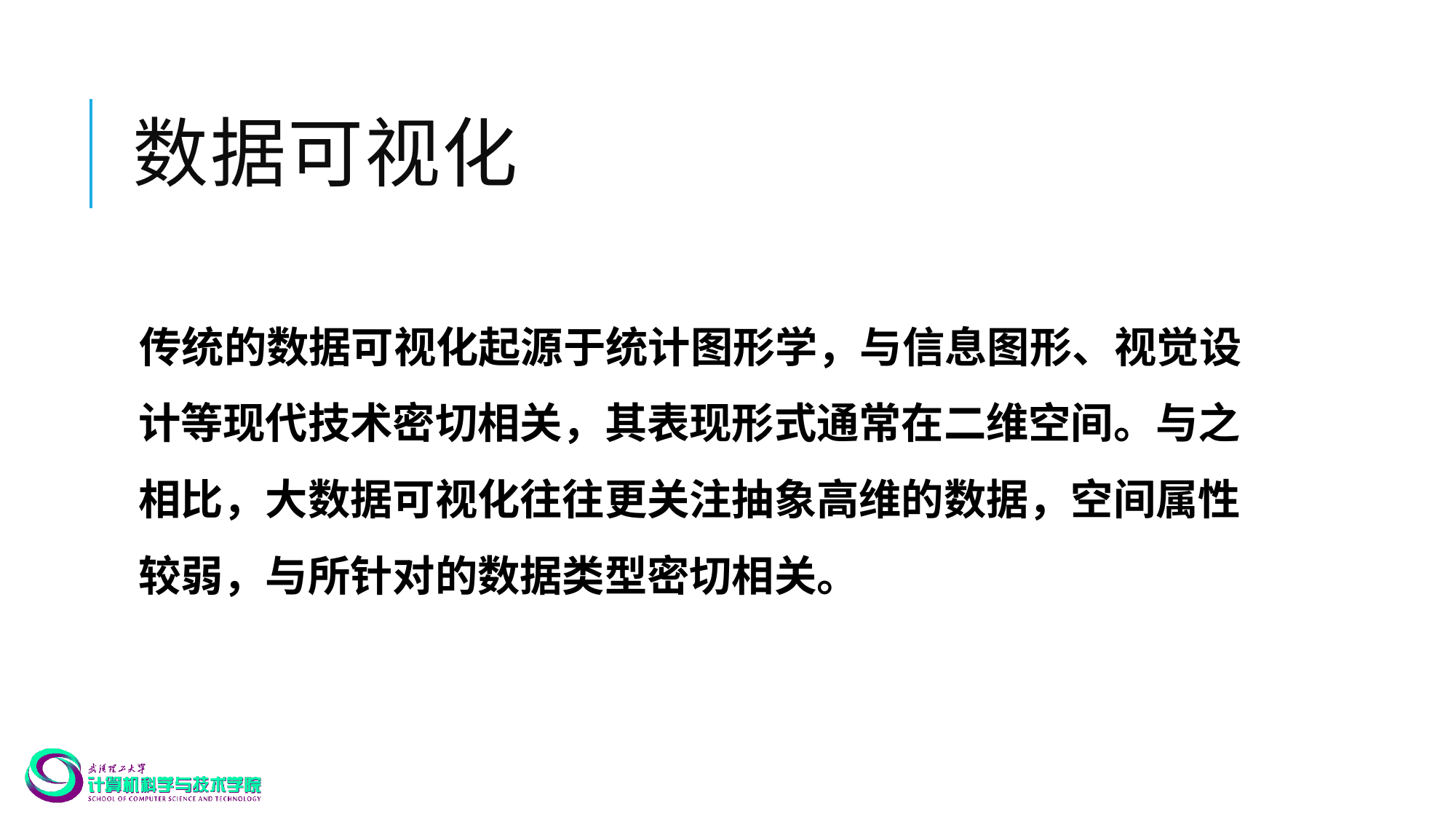

# 数据可视化
传统的数据可视化起源于统计图形学，与信息图形、视觉设计等现代技术密切相关，其表现形式通常在二维空间。与之相比，大数据可视化往往更关注抽象高维的数据，空间属性较弱，与所针对的数据类型密切相关。